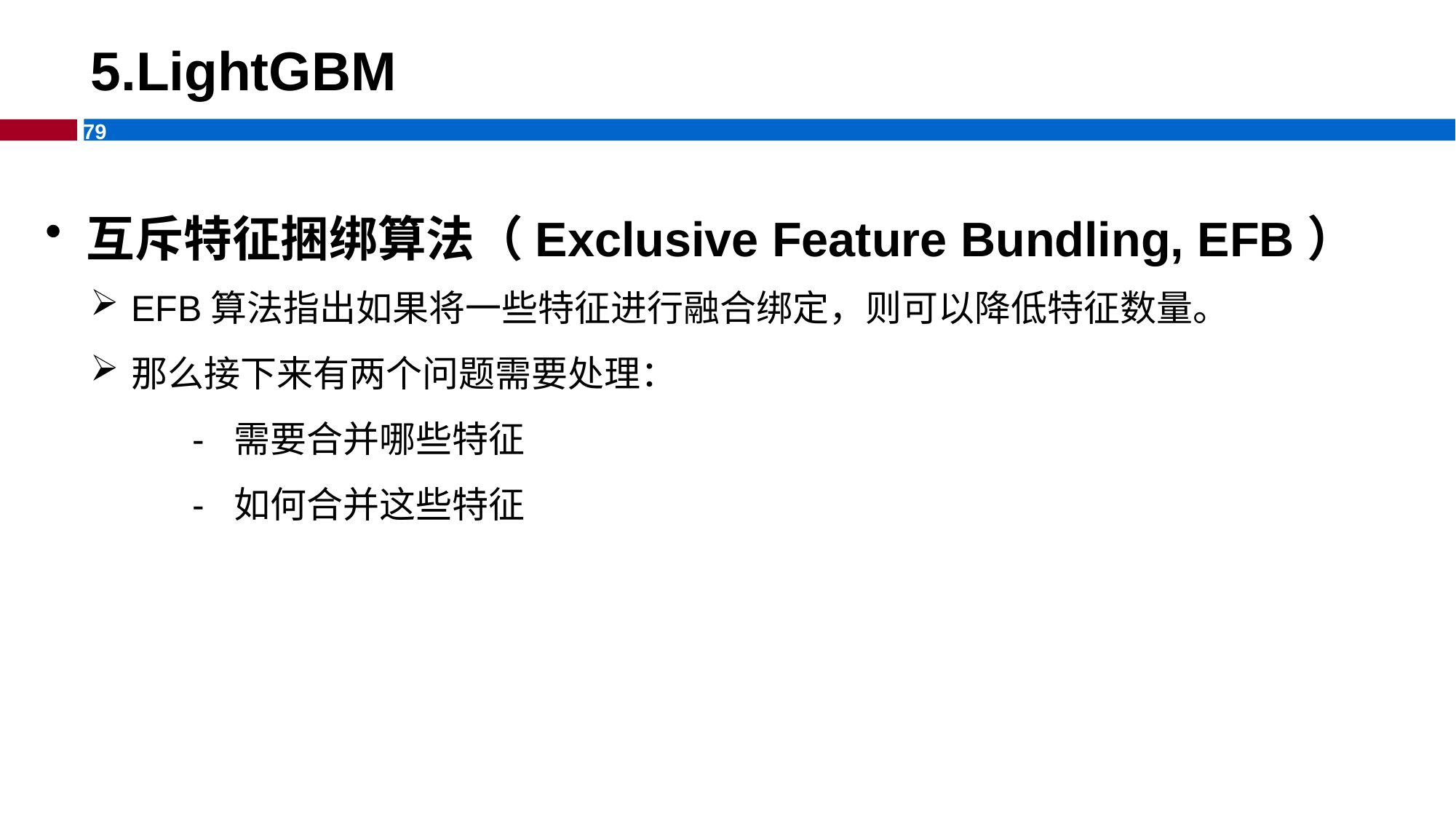

# 5.LightGBM
互斥特征捆绑算法（Exclusive Feature Bundling, EFB）
EFB算法指出如果将一些特征进行融合绑定，则可以降低特征数量。
那么接下来有两个问题需要处理：
          -  需要合并哪些特征
          -  如何合并这些特征